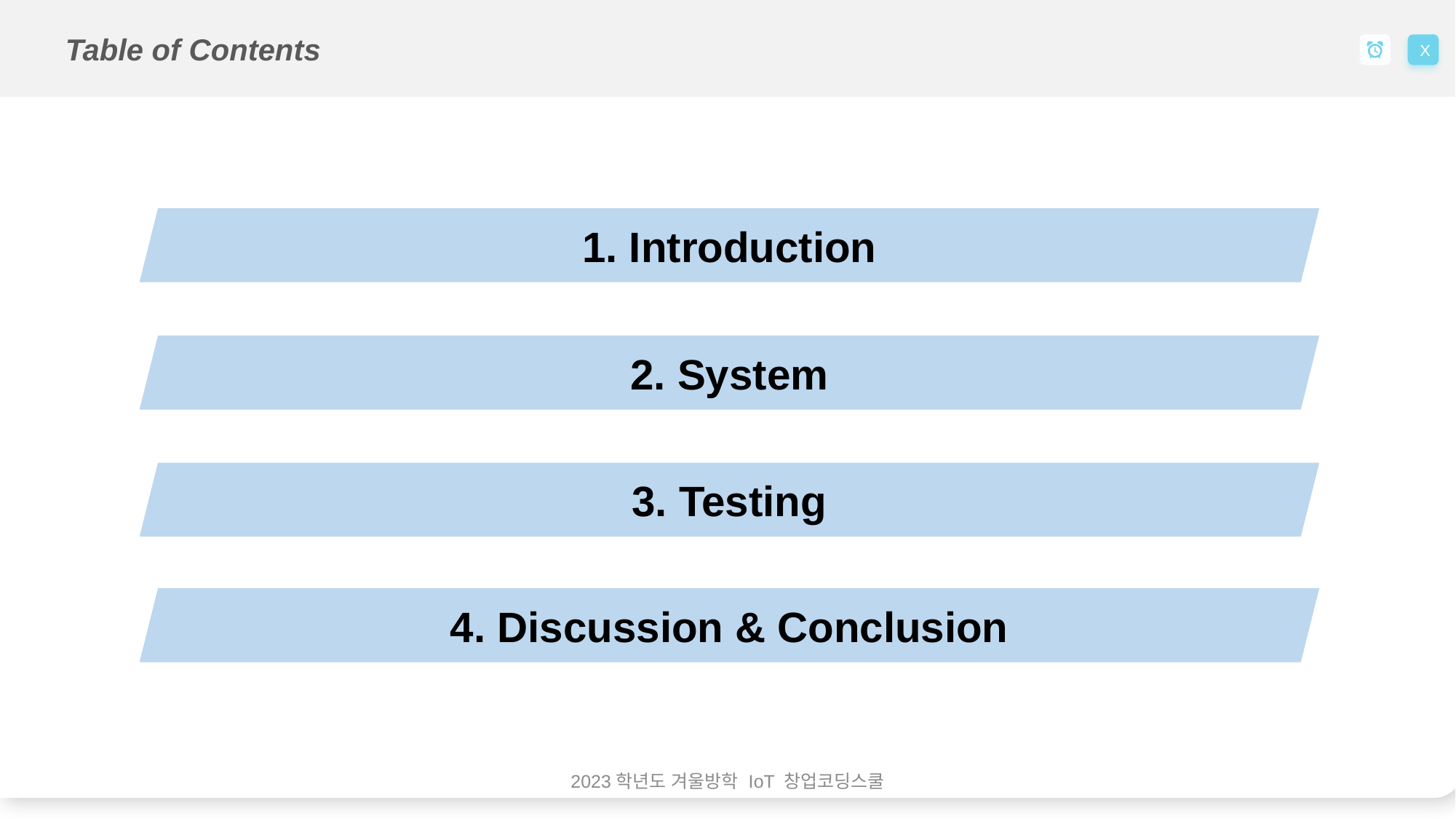

Table of Contents

X
1. Introduction
2. System
3. Testing
4. Discussion & Conclusion
2023학년도 겨울방학 IoT 창업코딩스쿨